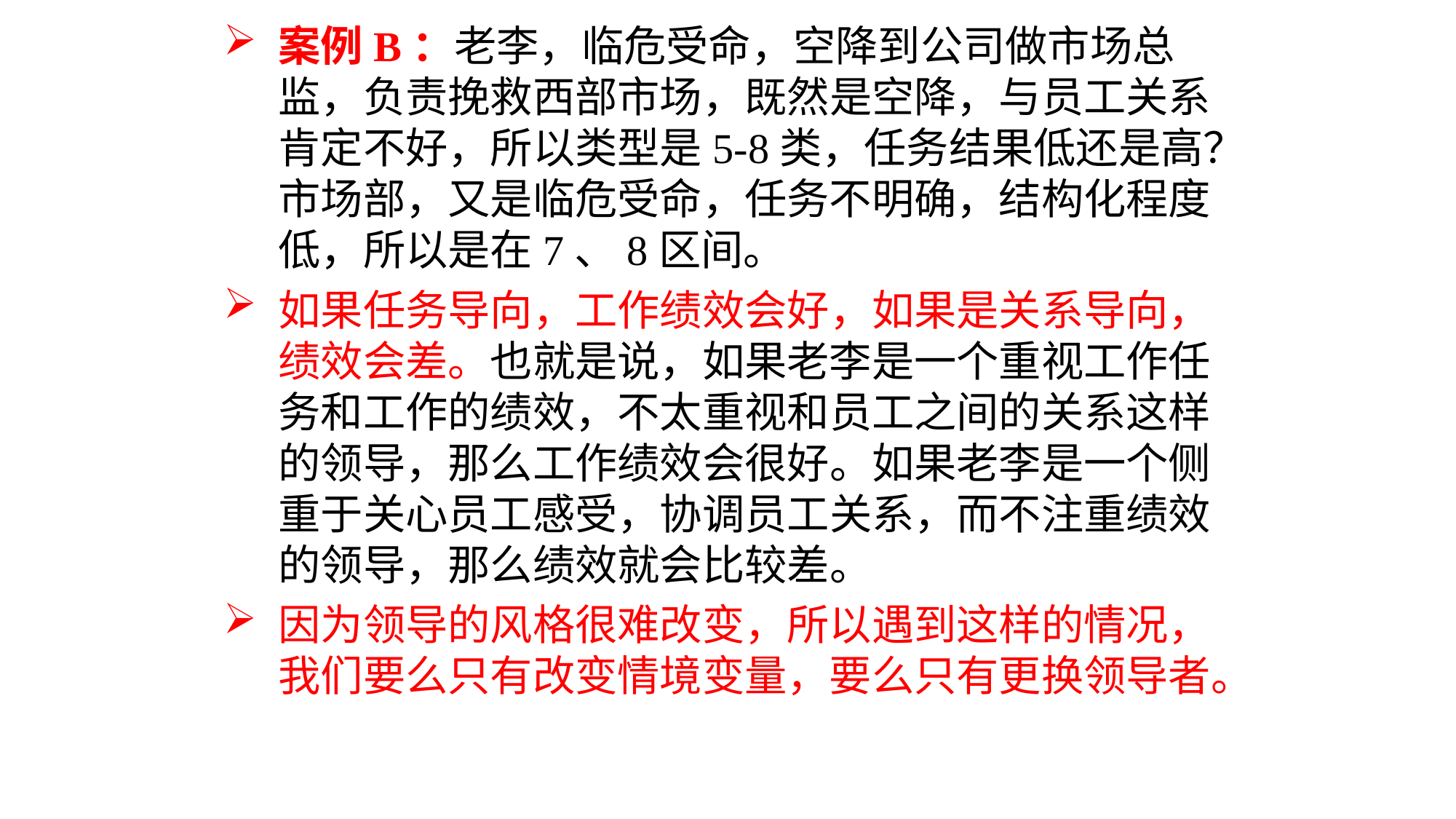

案例B：老李，临危受命，空降到公司做市场总监，负责挽救西部市场，既然是空降，与员工关系肯定不好，所以类型是5-8类，任务结果低还是高？市场部，又是临危受命，任务不明确，结构化程度低，所以是在7、8区间。
如果任务导向，工作绩效会好，如果是关系导向，绩效会差。也就是说，如果老李是一个重视工作任务和工作的绩效，不太重视和员工之间的关系这样的领导，那么工作绩效会很好。如果老李是一个侧重于关心员工感受，协调员工关系，而不注重绩效的领导，那么绩效就会比较差。
因为领导的风格很难改变，所以遇到这样的情况，我们要么只有改变情境变量，要么只有更换领导者。